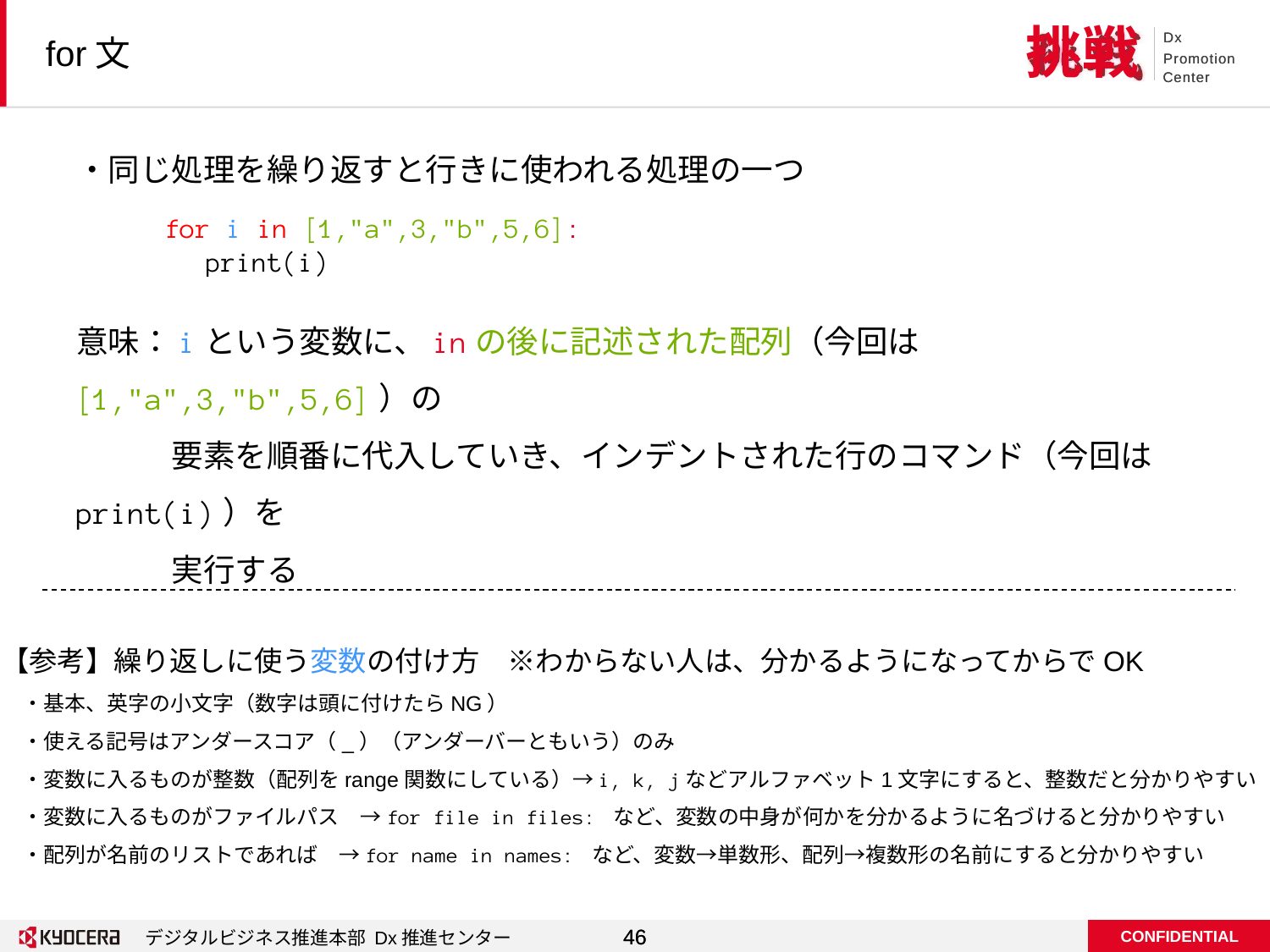

# for文
・同じ処理を繰り返すと行きに使われる処理の一つ

意味：iという変数に、inの後に記述された配列（今回は[1,"a",3,"b",5,6]）の
　　　要素を順番に代入していき、インデントされた行のコマンド（今回はprint(i)）を
　　　実行する
for i in [1,"a",3,"b",5,6]:
　 print(i)
【参考】繰り返しに使う変数の付け方　※わからない人は、分かるようになってからでOK
　・基本、英字の小文字（数字は頭に付けたらNG）
　・使える記号はアンダースコア（_）（アンダーバーともいう）のみ
　・変数に入るものが整数（配列をrange関数にしている）→i, k, jなどアルファベット1文字にすると、整数だと分かりやすい
　・変数に入るものがファイルパス　→for file in files: など、変数の中身が何かを分かるように名づけると分かりやすい
　・配列が名前のリストであれば　→for name in names: など、変数→単数形、配列→複数形の名前にすると分かりやすい